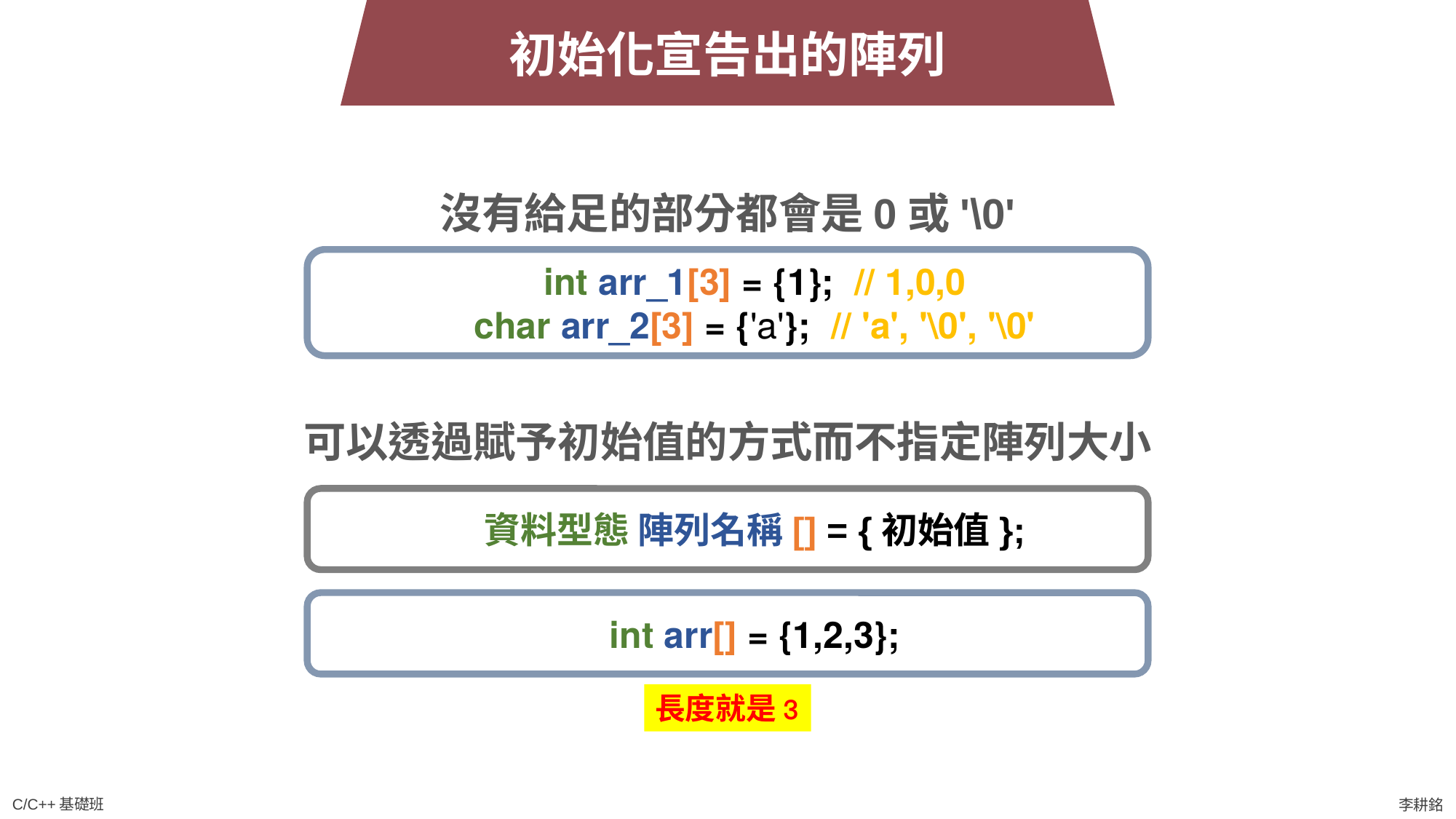

初始化宣告出的陣列
沒有給足的部分都會是0或'\0'
int arr_1[3] = {1};  // 1,0,0
char arr_2[3] = {'a'};  // 'a', '\0', '\0'
可以透過賦予初始值的方式而不指定陣列大小
資料型態 陣列名稱[] = {初始值};
int arr[] = {1,2,3};
長度就是3
C/C++基礎班
李耕銘